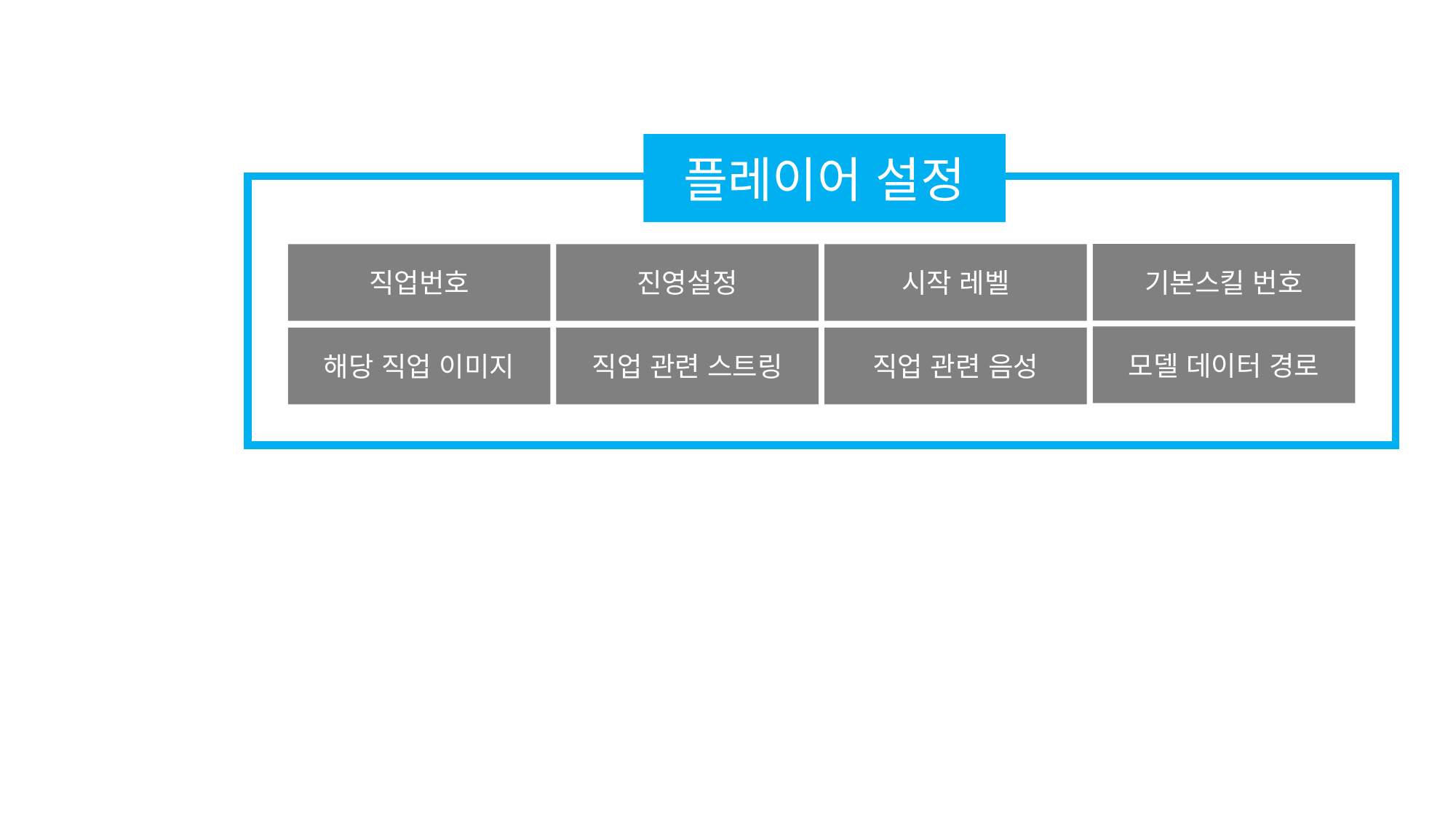

플레이어 설정

기본스킬 번호
직업번호
진영설정
시작 레벨
모델 데이터 경로
해당 직업 이미지
직업 관련 스트링
직업 관련 음성